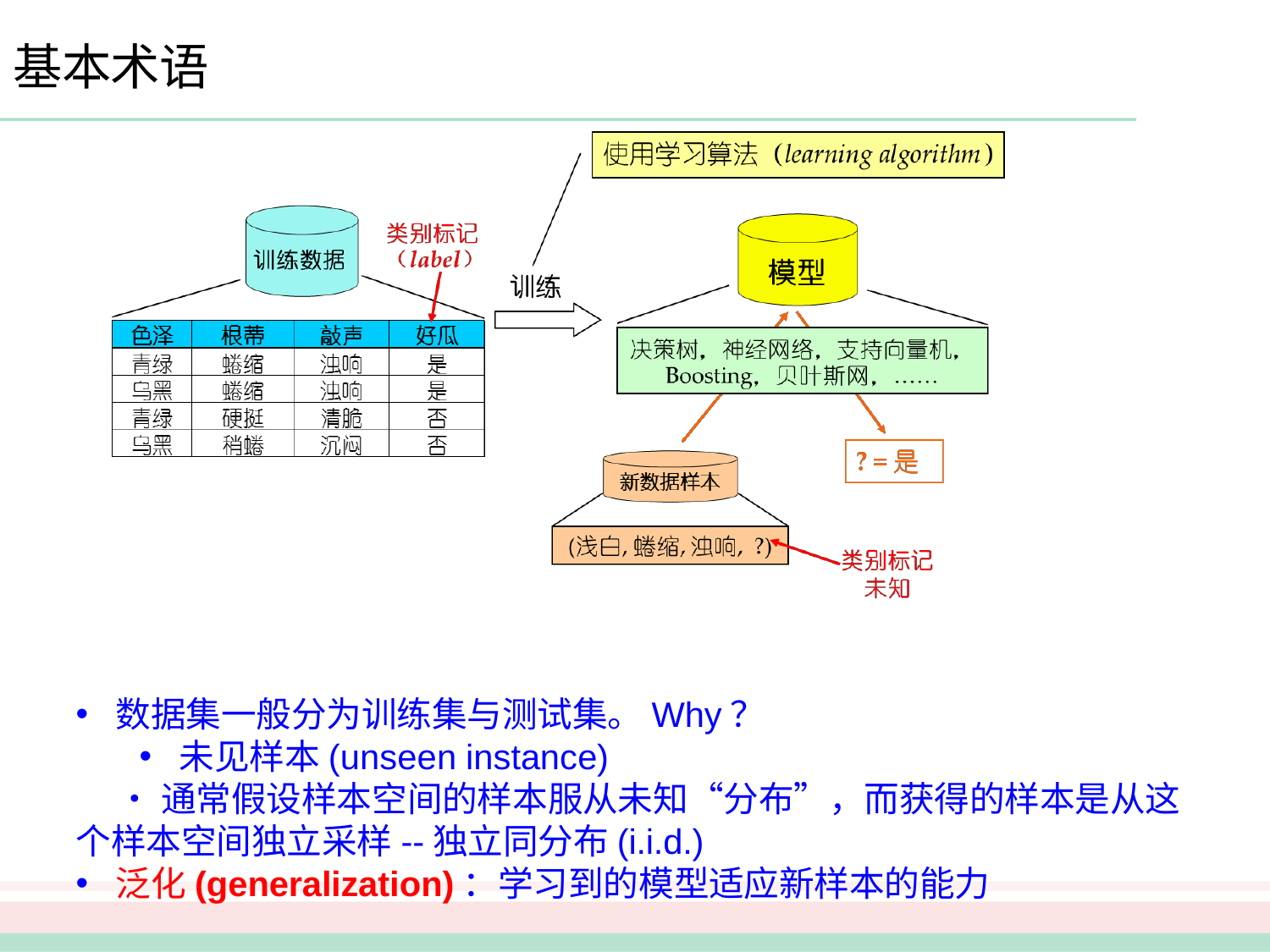

# 基本术语

数据集一般分为训练集与测试集。Why？
未见样本(unseen instance)
	•通常假设样本空间的样本服从未知“分布”，而获得的样本是从这个样本空间独立采样--独立同分布(i.i.d.)
泛化(generalization)：学习到的模型适应新样本的能力